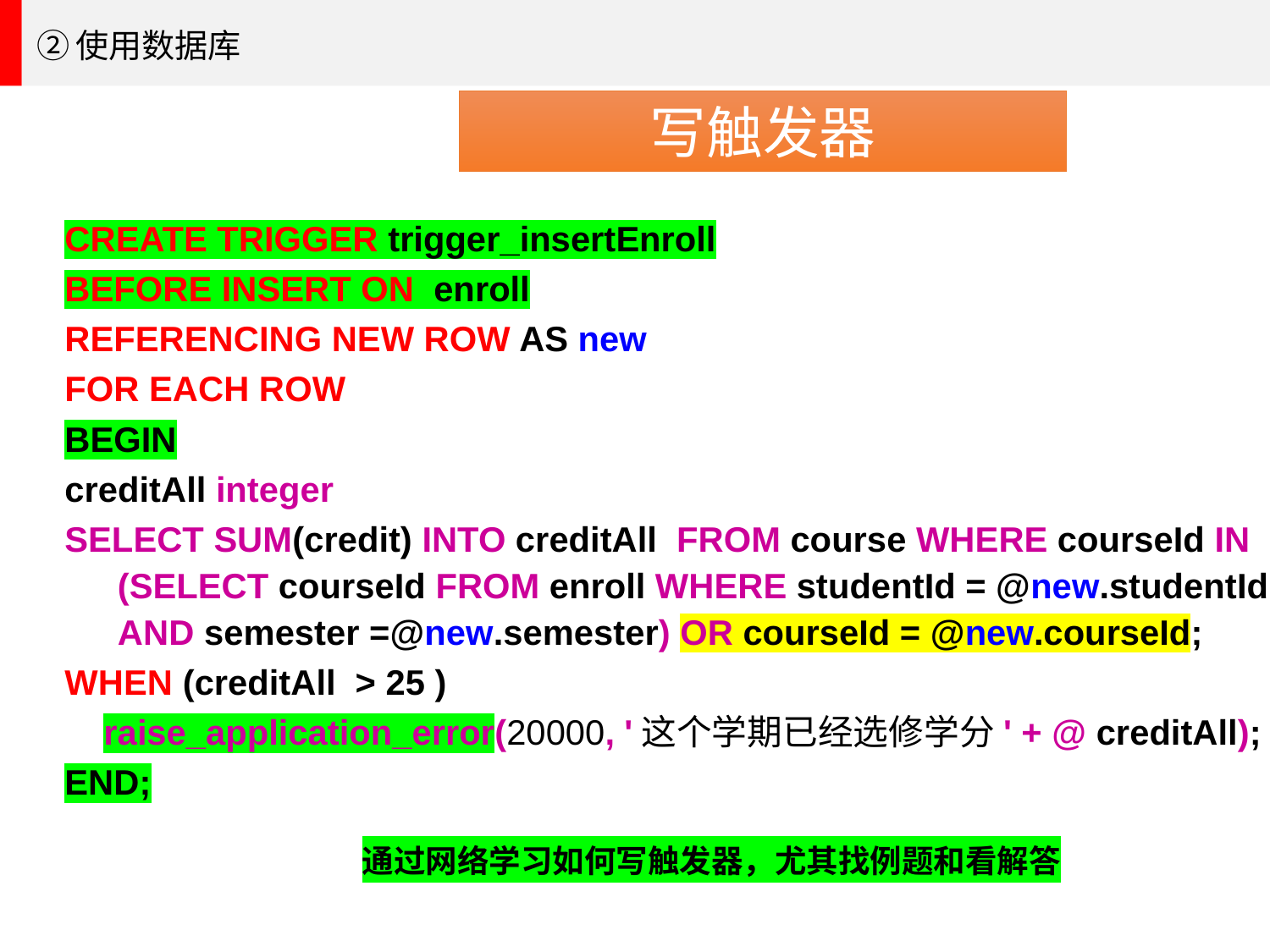

②使用数据库
写触发器
CREATE TRIGGER trigger_insertEnroll
BEFORE INSERT ON  enroll
REFERENCING NEW ROW AS new
FOR EACH ROW
BEGIN
creditAll integer
SELECT SUM(credit) INTO creditAll  FROM course WHERE courseId IN (SELECT courseId FROM enroll WHERE studentId = @new.studentId AND semester =@new.semester) OR courseId = @new.courseId;
WHEN (creditAll  > 25 )
    raise_application_error(20000, '这个学期已经选修学分' + @ creditAll);
END;

通过网络学习如何写触发器，尤其找例题和看解答